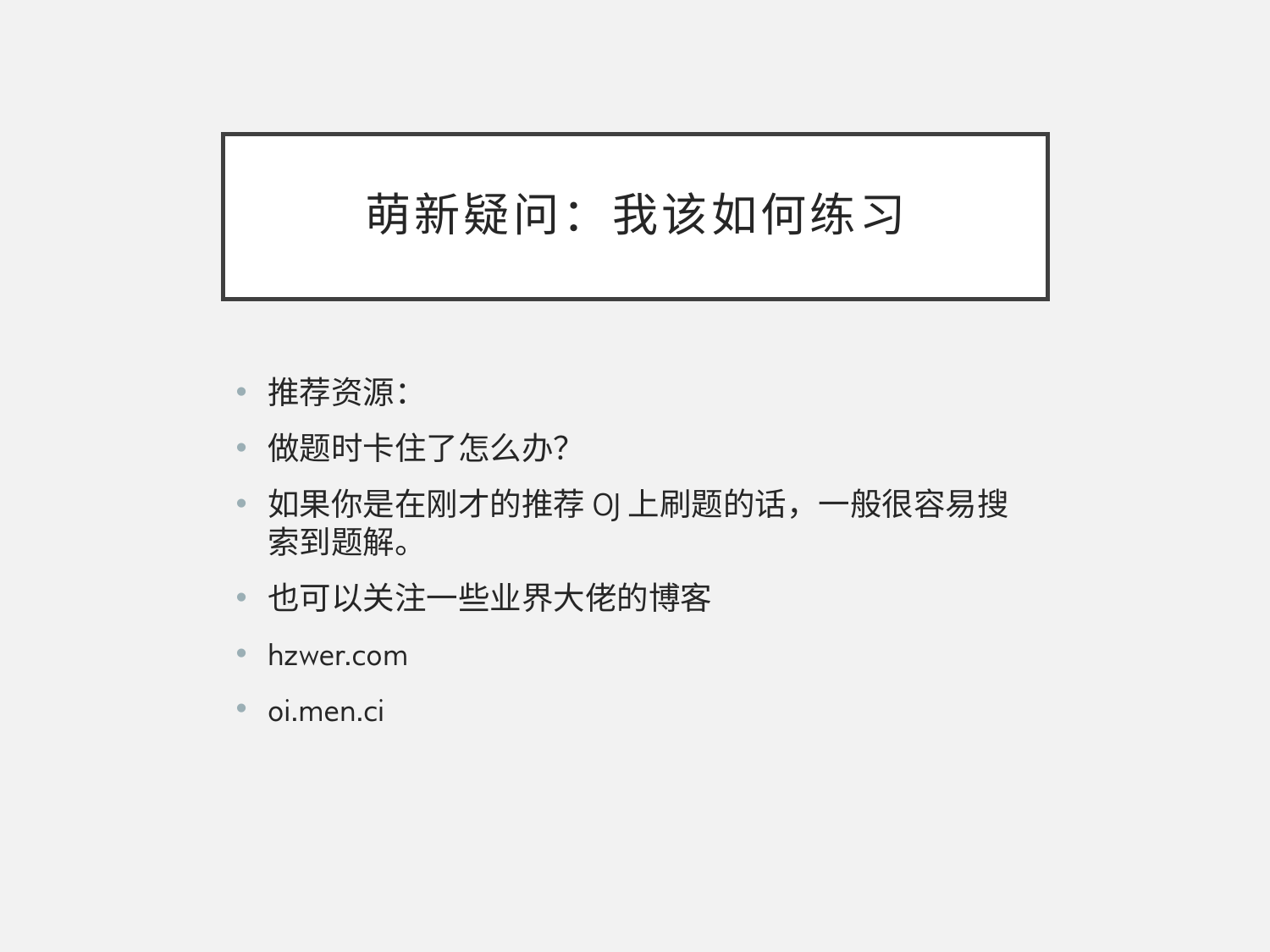

# 萌新疑问：我该如何练习
推荐资源：
做题时卡住了怎么办？
如果你是在刚才的推荐OJ上刷题的话，一般很容易搜索到题解。
也可以关注一些业界大佬的博客
hzwer.com
oi.men.ci